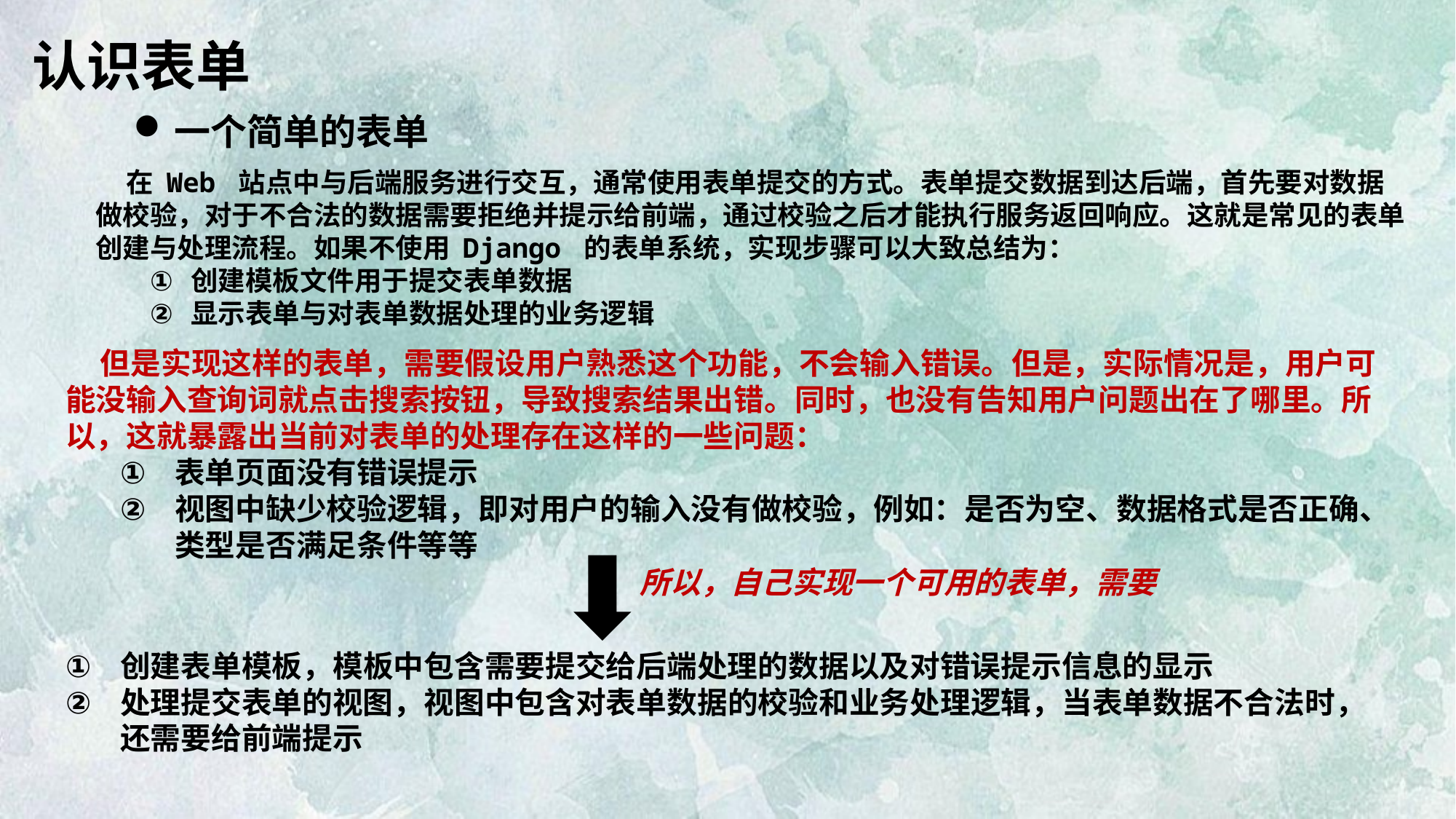

认识表单
一个简单的表单
    在 Web 站点中与后端服务进行交互，通常使用表单提交的方式。表单提交数据到达后端，首先要对数据做校验，对于不合法的数据需要拒绝并提示给前端，通过校验之后才能执行服务返回响应。这就是常见的表单创建与处理流程。如果不使用 Django 的表单系统，实现步骤可以大致总结为：
创建模板文件用于提交表单数据
显示表单与对表单数据处理的业务逻辑
    但是实现这样的表单，需要假设用户熟悉这个功能，不会输入错误。但是，实际情况是，用户可能没输入查询词就点击搜索按钮，导致搜索结果出错。同时，也没有告知用户问题出在了哪里。所以，这就暴露出当前对表单的处理存在这样的一些问题：
表单页面没有错误提示
视图中缺少校验逻辑，即对用户的输入没有做校验，例如：是否为空、数据格式是否正确、类型是否满足条件等等

所以，自己实现一个可用的表单，需要
创建表单模板，模板中包含需要提交给后端处理的数据以及对错误提示信息的显示
处理提交表单的视图，视图中包含对表单数据的校验和业务处理逻辑，当表单数据不合法时，还需要给前端提示